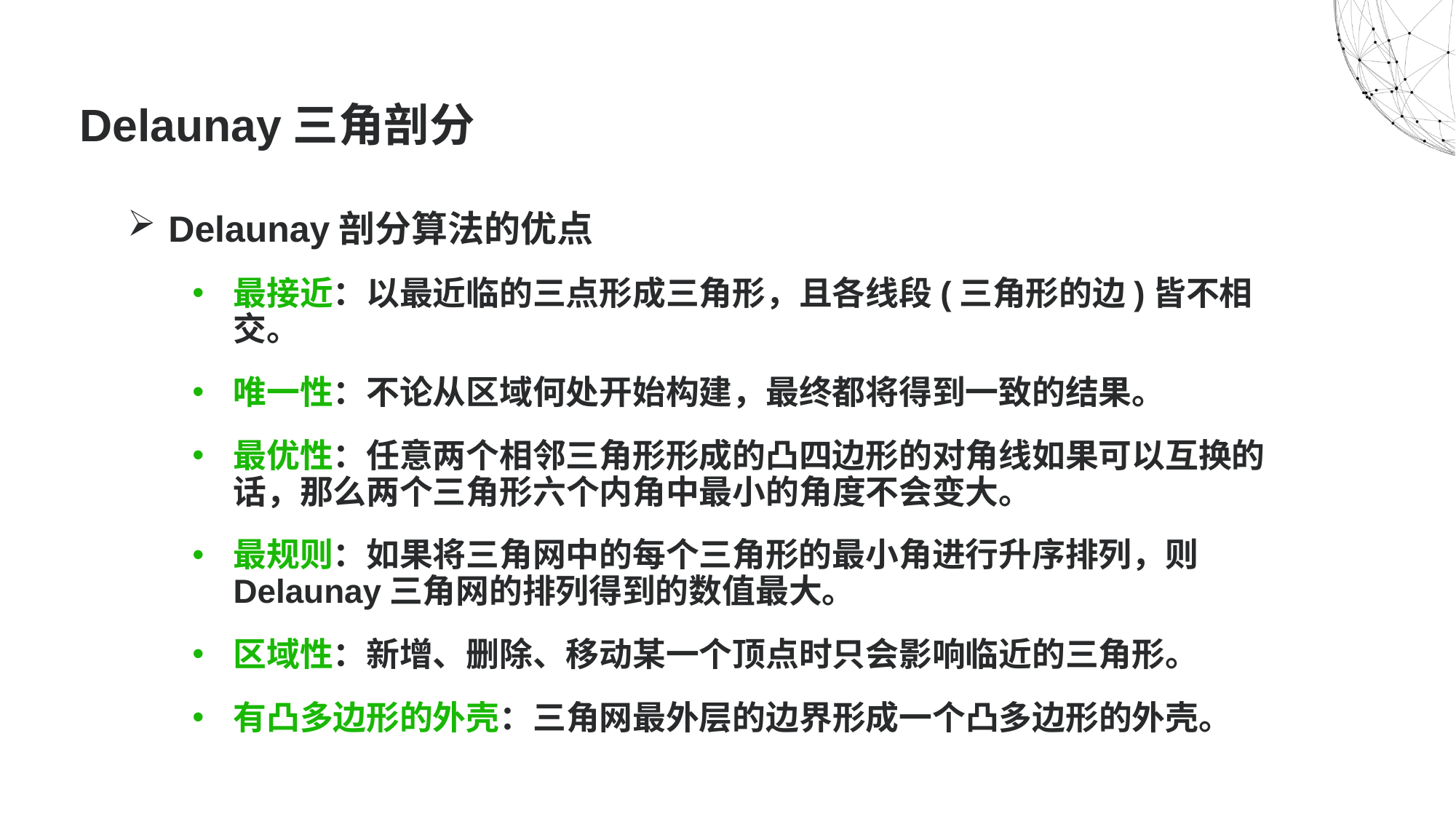

Delaunay三角剖分
Delaunay剖分算法的优点
最接近：以最近临的三点形成三角形，且各线段(三角形的边)皆不相交。
唯一性：不论从区域何处开始构建，最终都将得到一致的结果。
最优性：任意两个相邻三角形形成的凸四边形的对角线如果可以互换的话，那么两个三角形六个内角中最小的角度不会变大。
最规则：如果将三角网中的每个三角形的最小角进行升序排列，则Delaunay三角网的排列得到的数值最大。
区域性：新增、删除、移动某一个顶点时只会影响临近的三角形。
有凸多边形的外壳：三角网最外层的边界形成一个凸多边形的外壳。